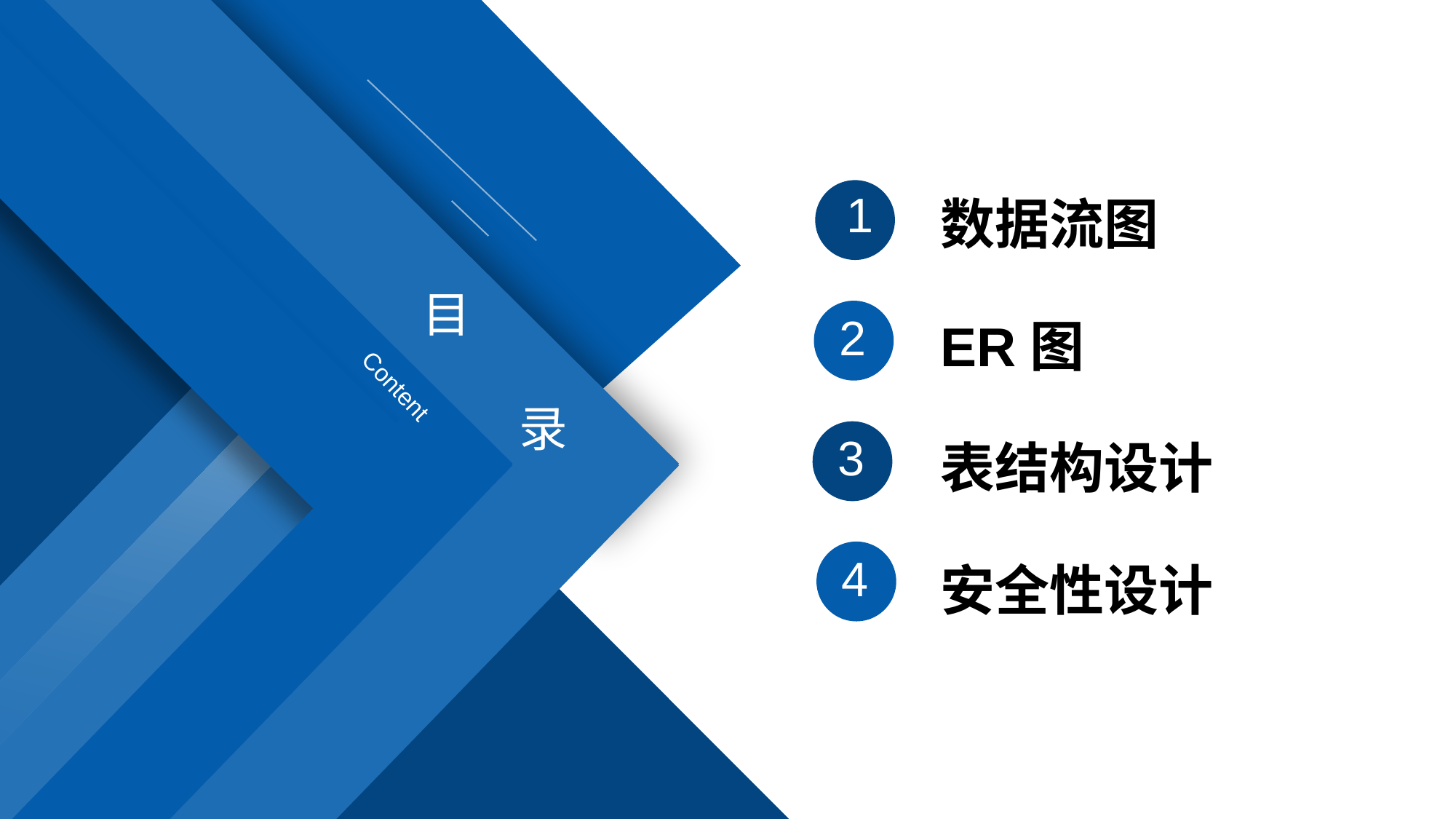

1

数据流图

目
录

2
ER图
Content

3
表结构设计

4
安全性设计